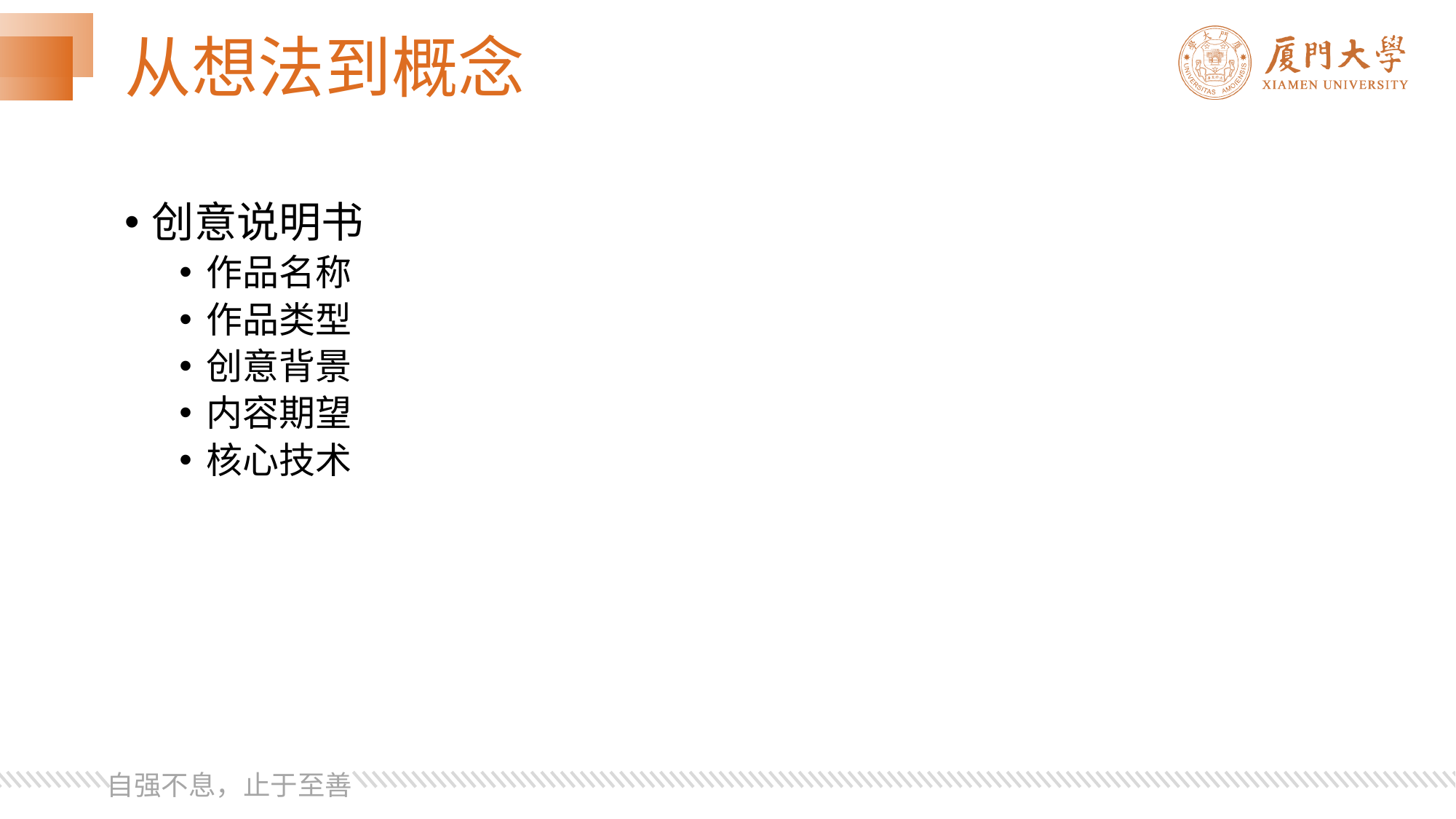

# 从想法到概念
创意说明书
作品名称
作品类型
创意背景
内容期望
核心技术